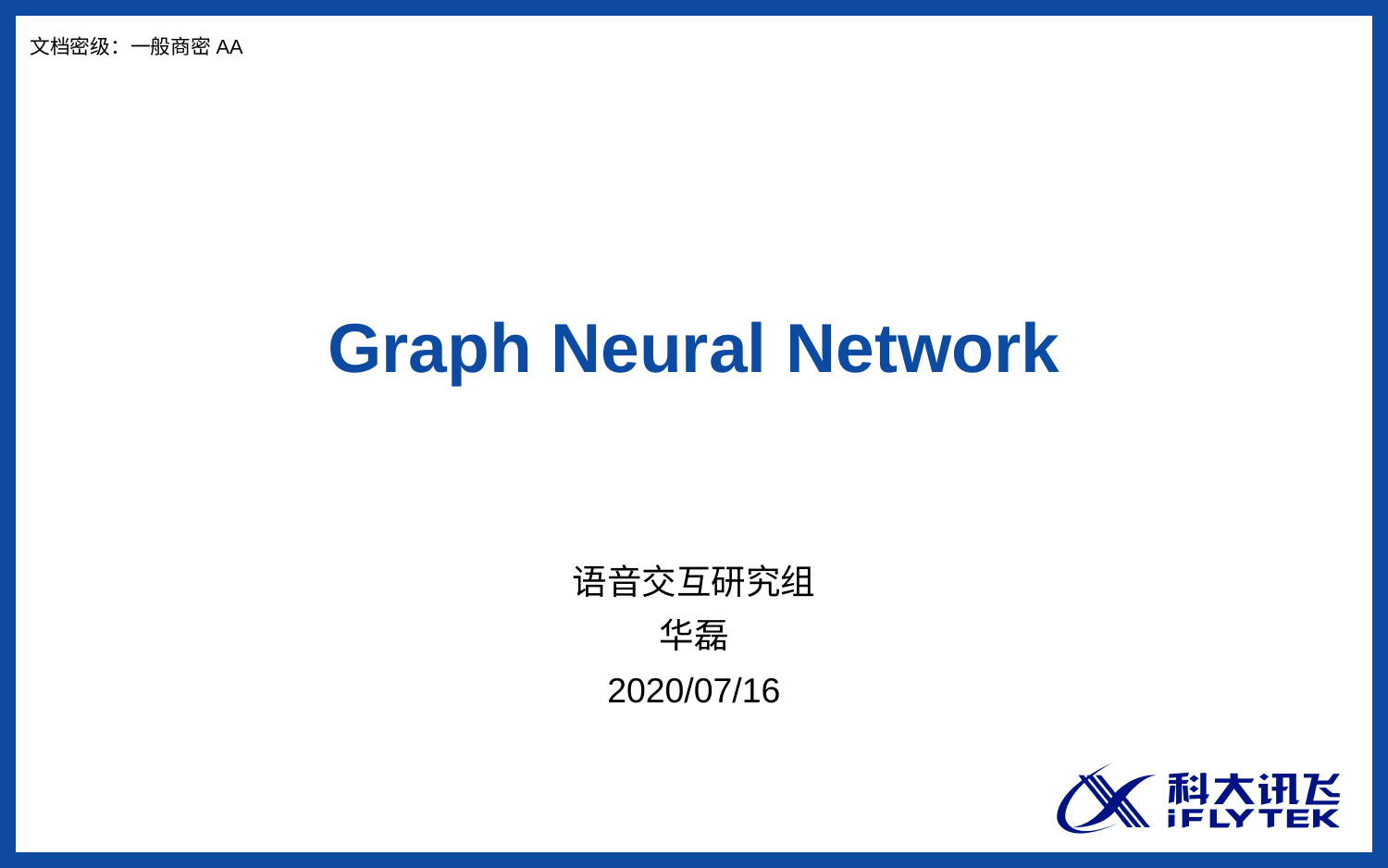

文档密级：一般商密AA
# Graph Neural Network
语音交互研究组
华磊
2020/07/16